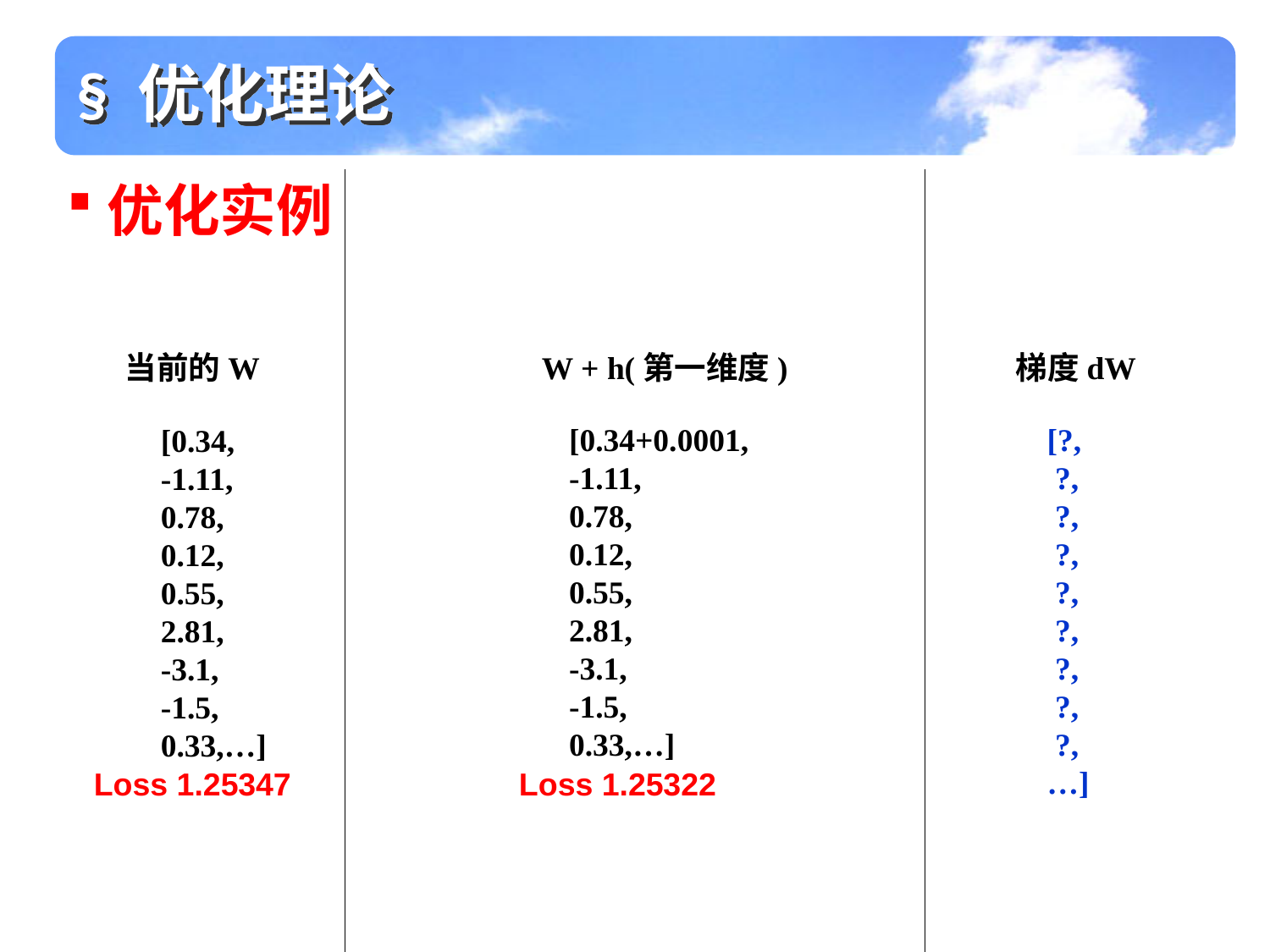

§ 优化理论
优化实例
当前的W
W + h(第一维度)
梯度dW
[?,
 ?,
 ?,
 ?,
 ?,
 ?,
 ?,
 ?,
 ?,…]
[0.34+0.0001,
-1.11,
0.78,
0.12,
0.55,
2.81,
-3.1,
-1.5,
0.33,…]
[0.34,
-1.11,
0.78,
0.12,
0.55,
2.81,
-3.1,
-1.5,
0.33,…]
Loss 1.25347
Loss 1.25322